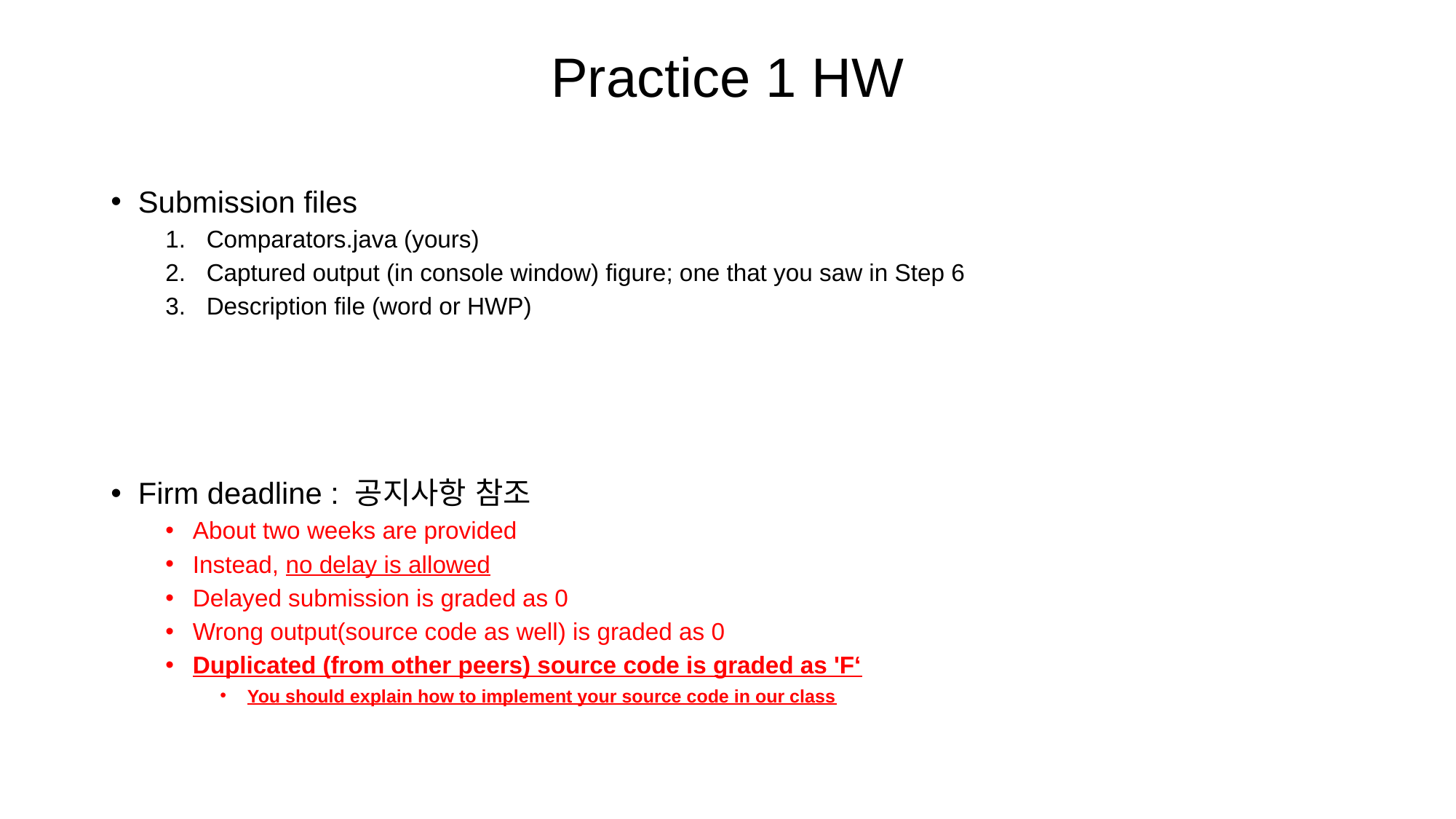

# Practice 1 HW

Submission files
Comparators.java (yours)
Captured output (in console window) figure; one that you saw in Step 6
Description file (word or HWP)

Firm deadline : 공지사항 참조
About two weeks are provided
Instead, no delay is allowed
Delayed submission is graded as 0
Wrong output(source code as well) is graded as 0
Duplicated (from other peers) source code is graded as 'F‘
You should explain how to implement your source code in our class